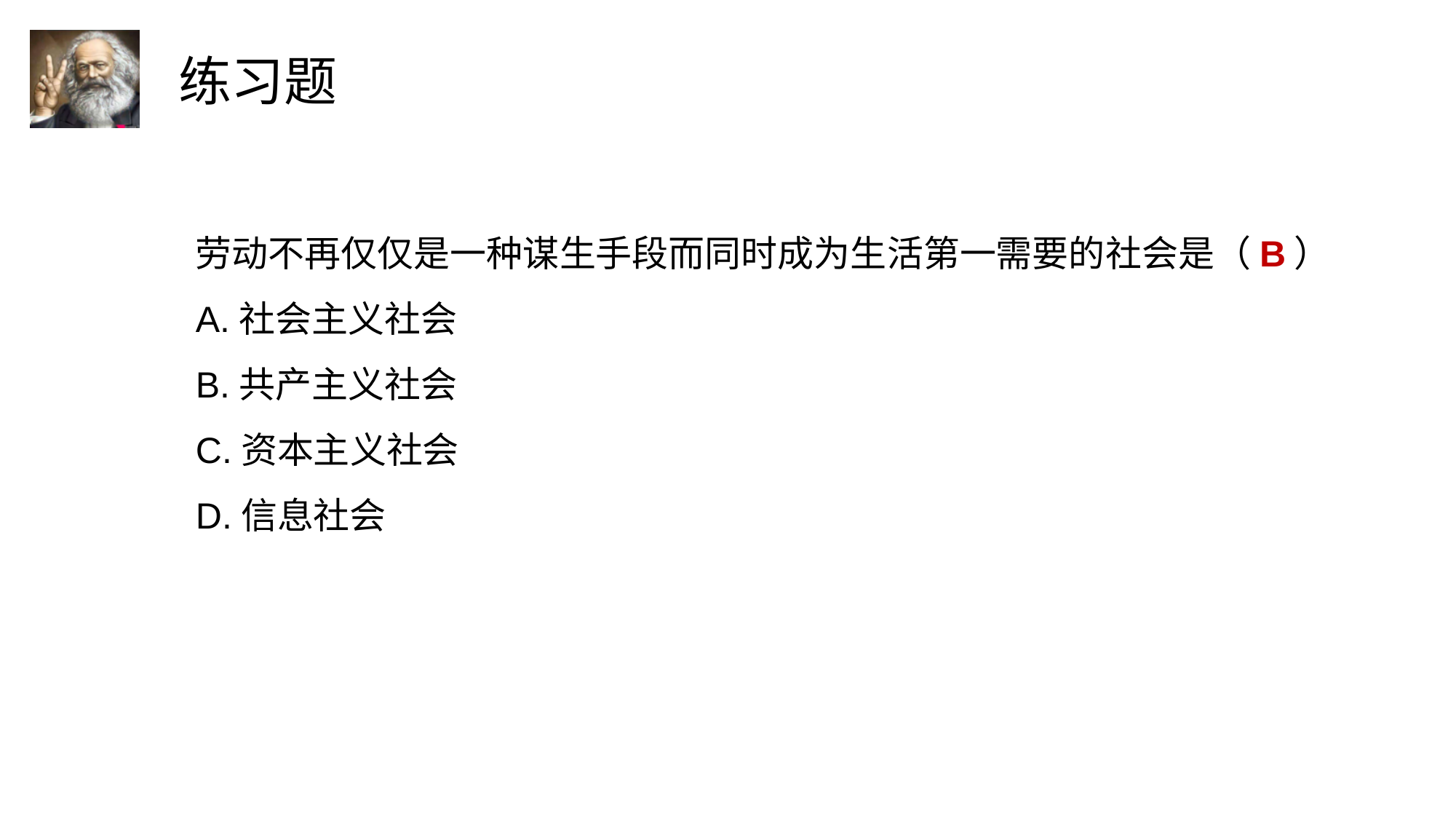

劳动不再仅仅是一种谋生手段而同时成为生活第一需要的社会是（B）
A.社会主义社会
B.共产主义社会
C.资本主义社会
D.信息社会